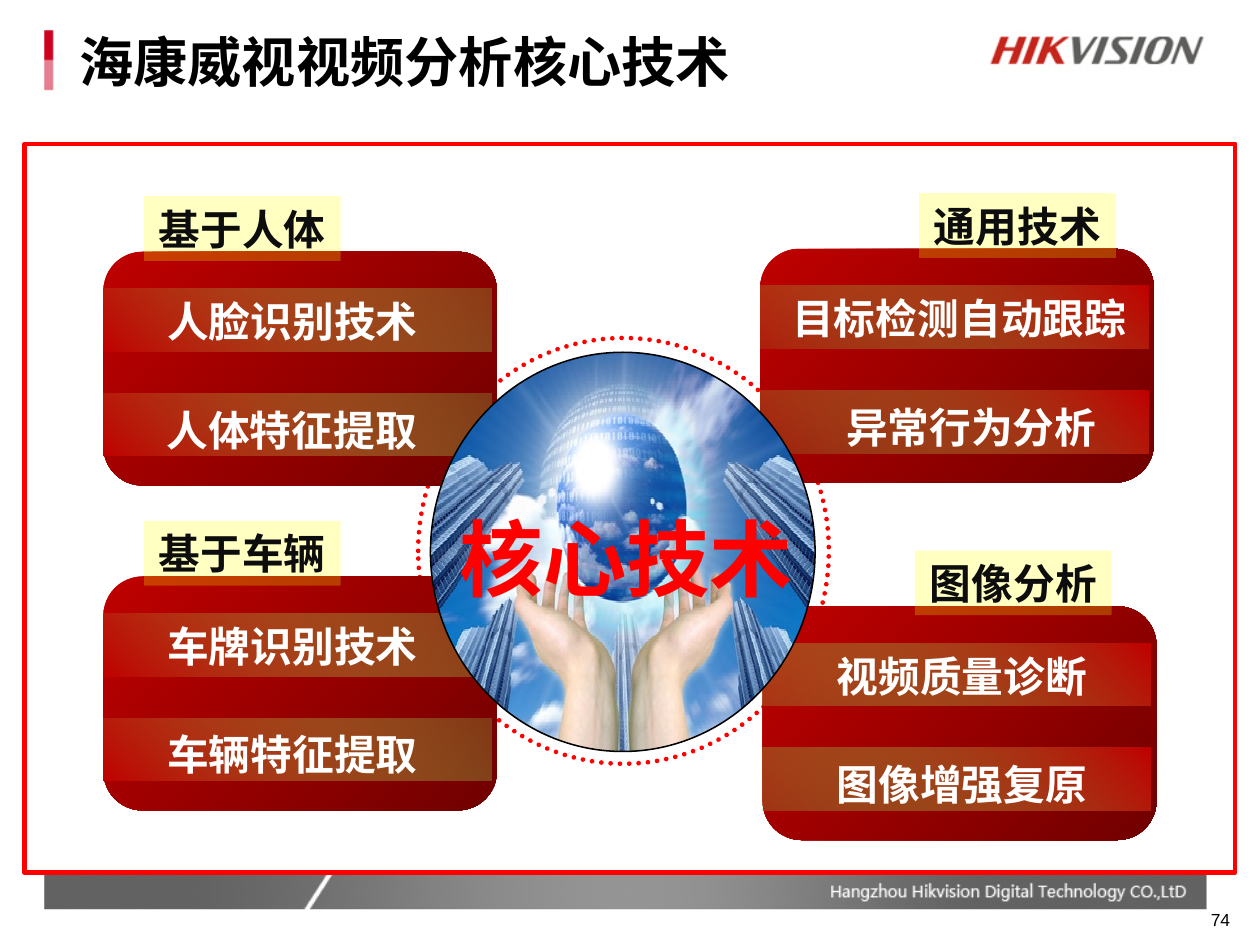

# 海康威视视频分析核心技术

通用技术

目标检测自动跟踪

异常行为分析
基于人体

人脸识别技术

人体特征提取

核心技术
基于车辆

车牌识别技术

车辆特征提取
图像分析

视频质量诊断

图像增强复原
74